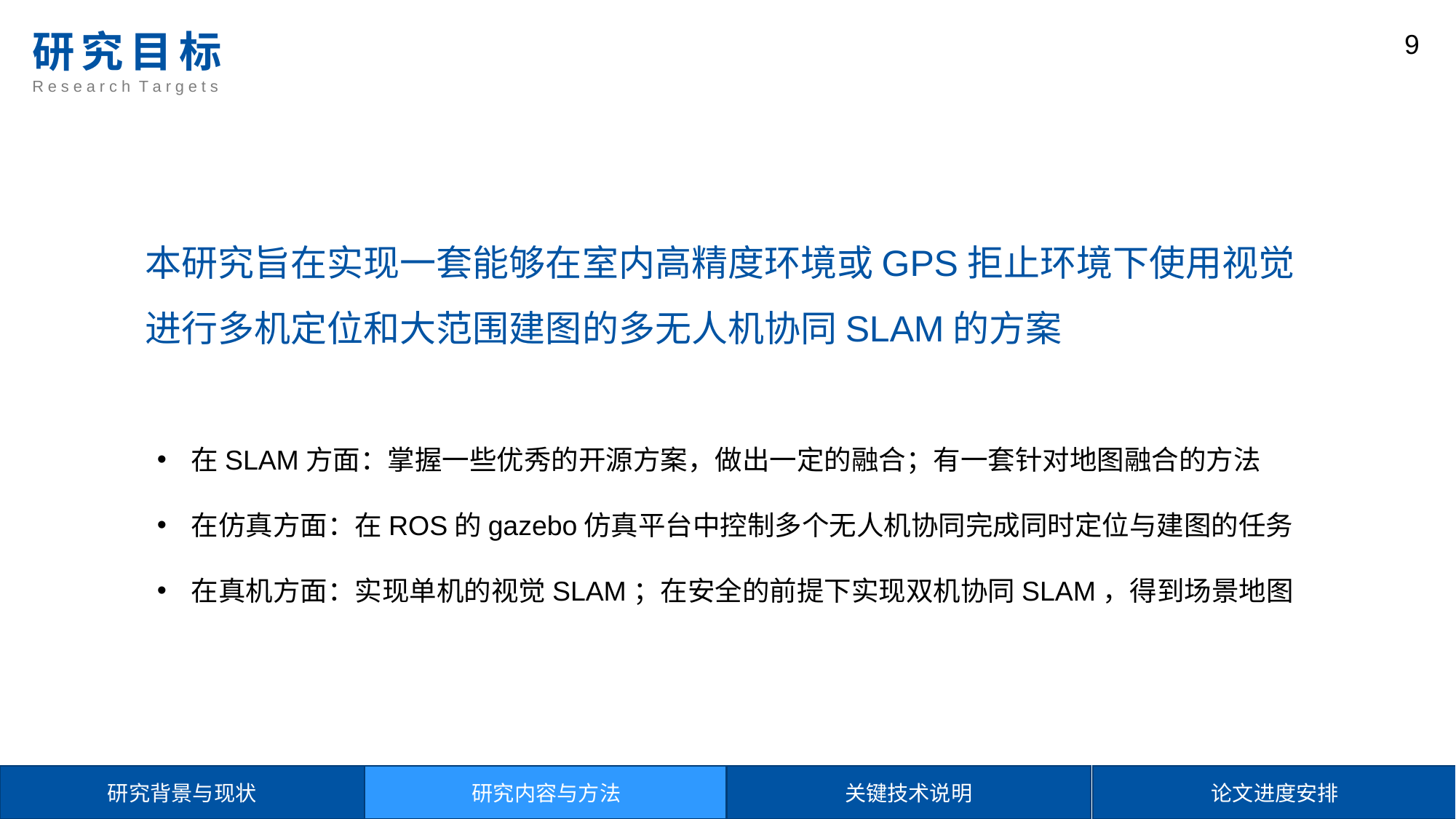

# 研究目标 R e s e a r c h  T a r g e t s
9
本研究旨在实现一套能够在室内高精度环境或GPS拒止环境下使用视觉进行多机定位和大范围建图的多无人机协同SLAM的方案
在SLAM方面：掌握一些优秀的开源方案，做出一定的融合；有一套针对地图融合的方法
在仿真方面：在ROS的gazebo仿真平台中控制多个无人机协同完成同时定位与建图的任务
在真机方面：实现单机的视觉SLAM；在安全的前提下实现双机协同SLAM，得到场景地图
研究背景与现状
研究内容与方法
关键技术说明
论文进度安排